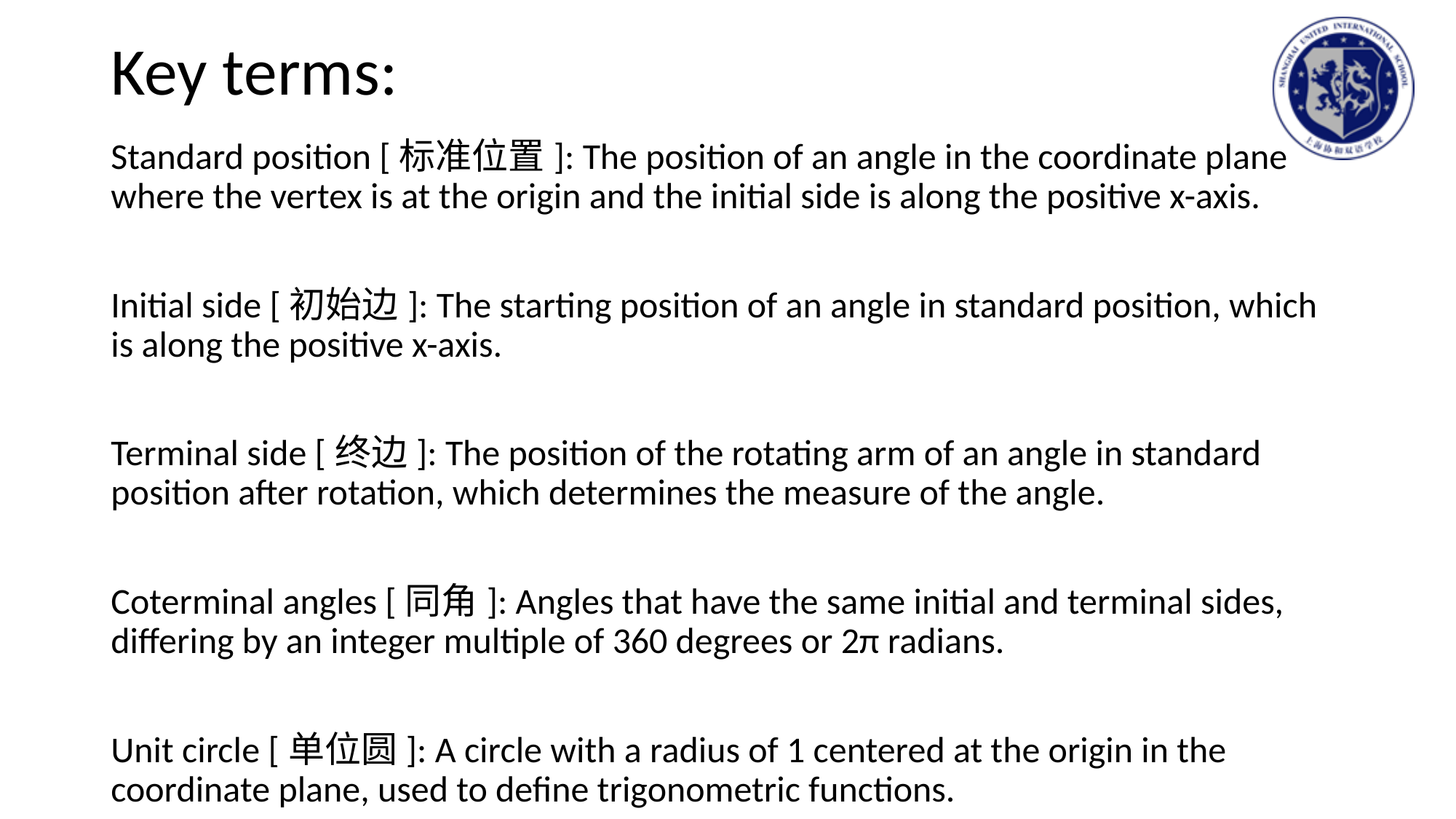

# Key terms:
Standard position [标准位置]: The position of an angle in the coordinate plane where the vertex is at the origin and the initial side is along the positive x-axis.

Initial side [初始边]: The starting position of an angle in standard position, which is along the positive x-axis.

Terminal side [终边]: The position of the rotating arm of an angle in standard position after rotation, which determines the measure of the angle.

Coterminal angles [同角]: Angles that have the same initial and terminal sides, differing by an integer multiple of 360 degrees or 2π radians.

Unit circle [单位圆]: A circle with a radius of 1 centered at the origin in the coordinate plane, used to define trigonometric functions.